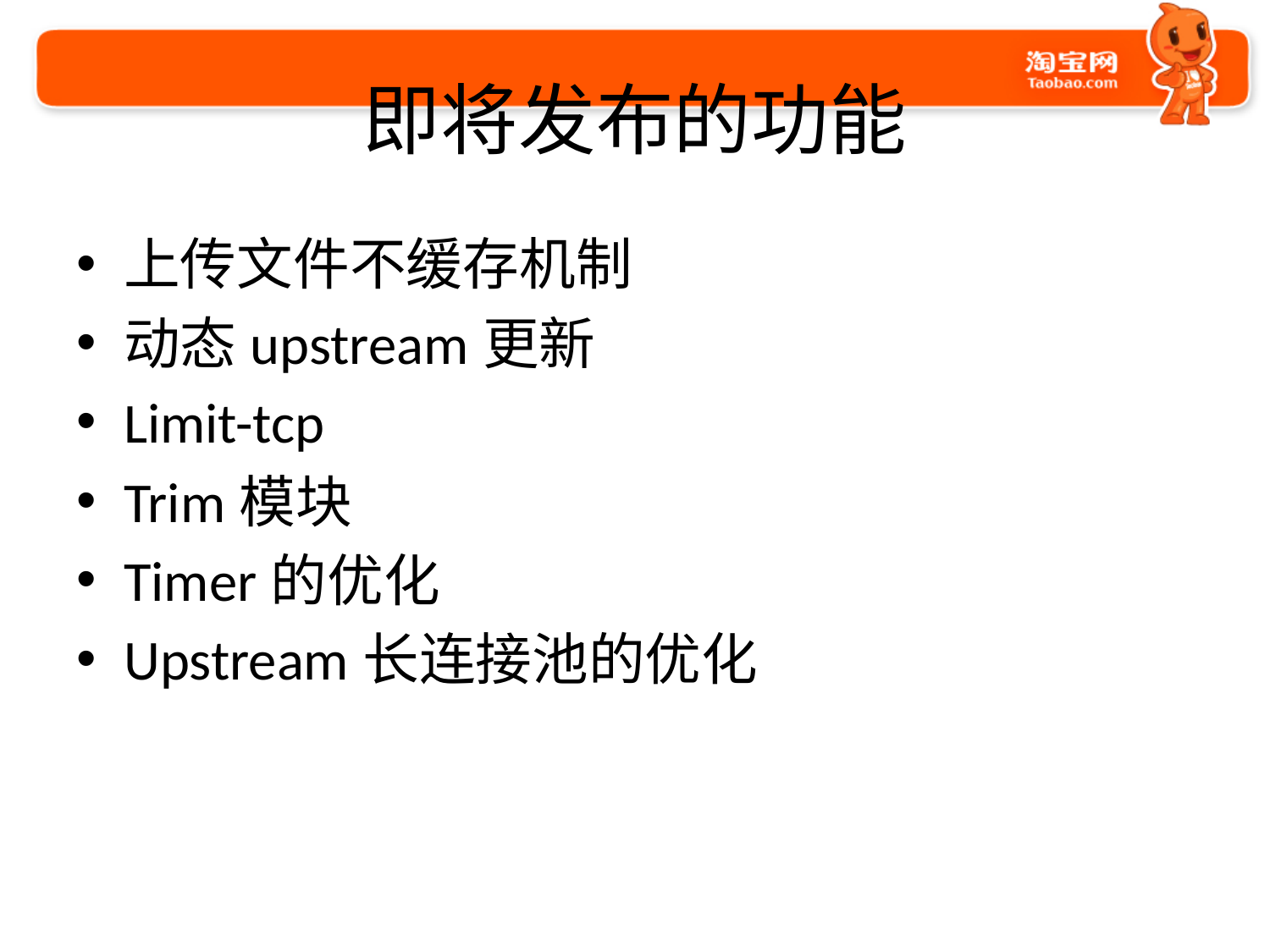

# 即将发布的功能
上传文件不缓存机制
动态upstream更新
Limit-tcp
Trim模块
Timer的优化
Upstream长连接池的优化